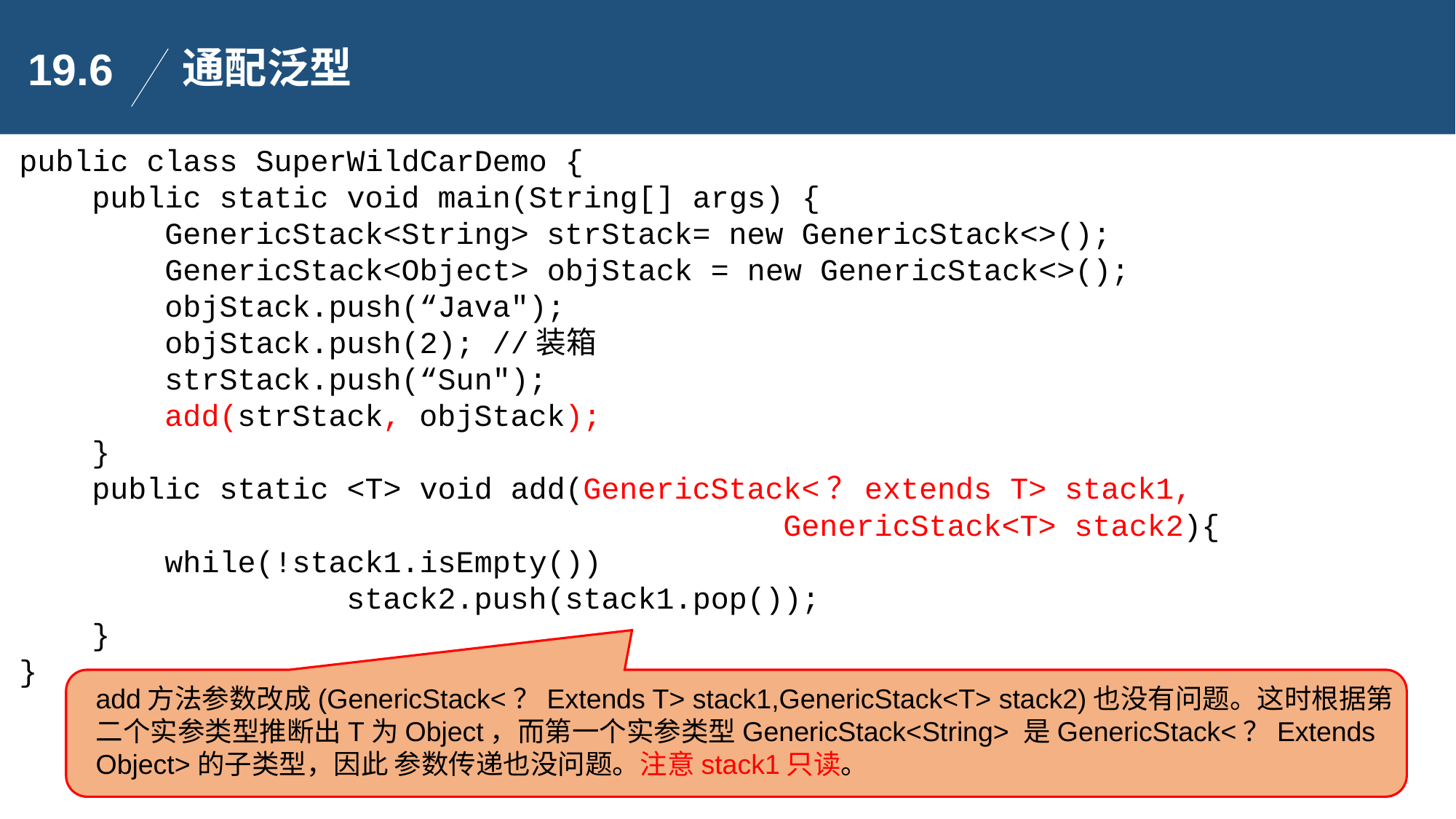

通配泛型
19.6
public class SuperWildCarDemo {
    public static void main(String[] args) {
        GenericStack<String> strStack= new GenericStack<>();
	  GenericStack<Object> objStack = new GenericStack<>();
	  objStack.push(“Java");
	  objStack.push(2); //装箱
	  strStack.push(“Sun");
	  add(strStack, objStack);
    }
    public static <T> void add(GenericStack<？extends T> stack1,
							GenericStack<T> stack2){
	  while(!stack1.isEmpty())
			stack2.push(stack1.pop());
    }
}

add方法参数改成(GenericStack<？Extends T> stack1,GenericStack<T> stack2)也没有问题。这时根据第二个实参类型推断出T为Object，而第一个实参类型GenericStack<String> 是GenericStack<？Extends Object>的子类型，因此 参数传递也没问题。注意stack1只读。